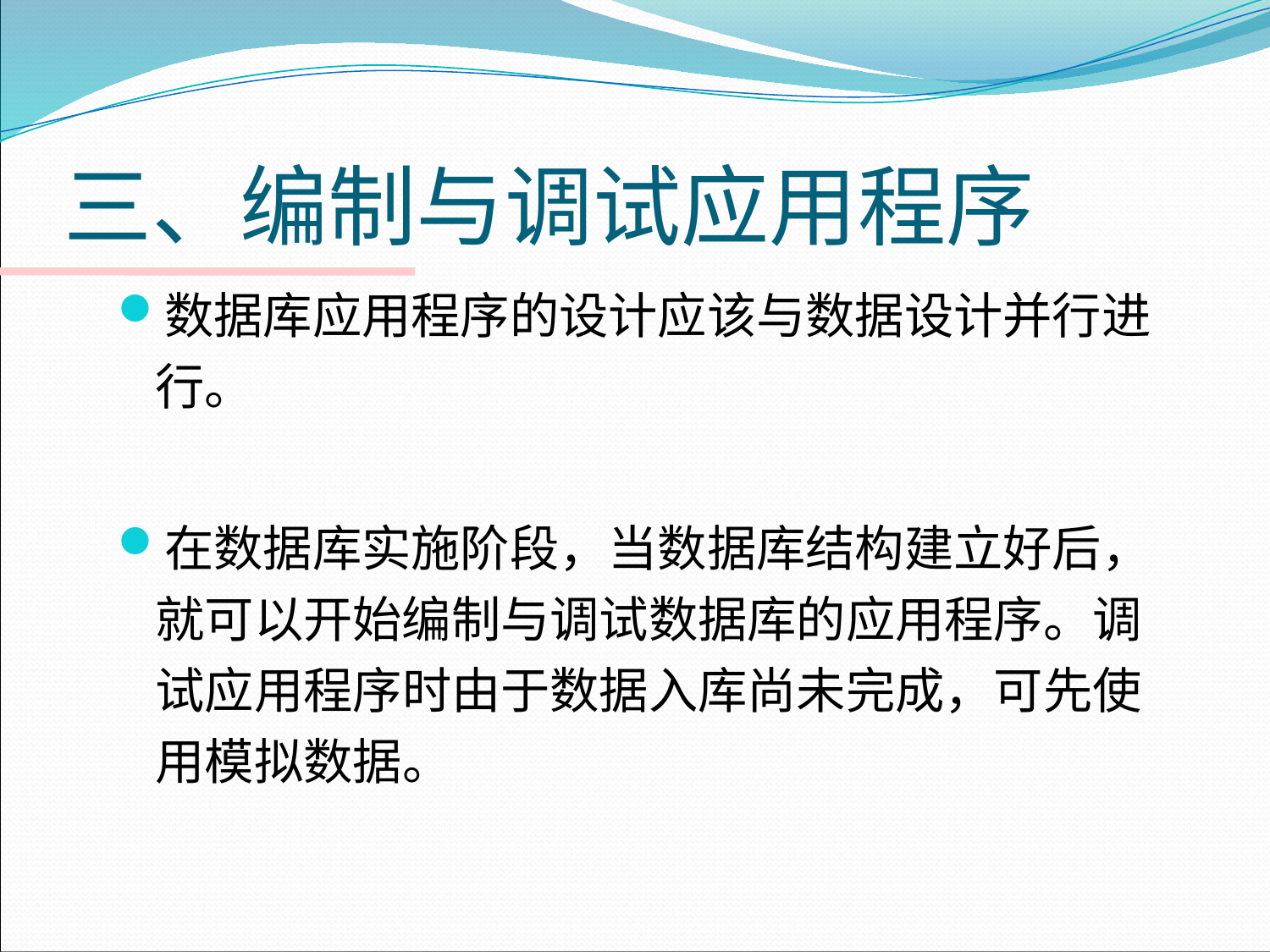

# 三、编制与调试应用程序
数据库应用程序的设计应该与数据设计并行进行。

在数据库实施阶段，当数据库结构建立好后，就可以开始编制与调试数据库的应用程序。调试应用程序时由于数据入库尚未完成，可先使用模拟数据。

808